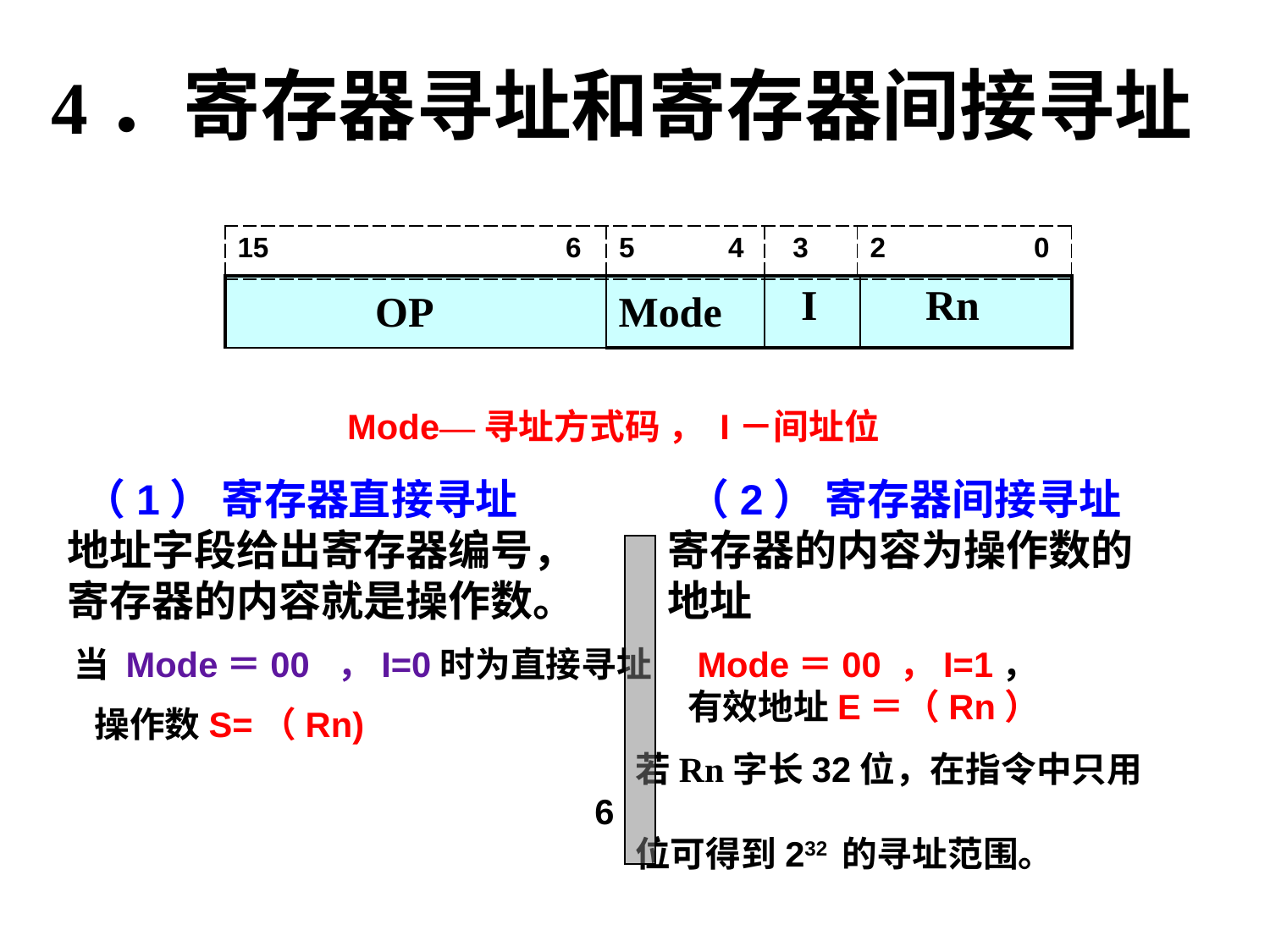

4．寄存器寻址和寄存器间接寻址

| 15 6 | 5 4 | 3 | 2 0 |
| --- | --- | --- | --- |
| OP | Mode | I | Rn |
| --- | --- | --- | --- |

Mode—寻址方式码 ， I－间址位
 （1） 寄存器直接寻址
地址字段给出寄存器编号，寄存器的内容就是操作数。
 （2） 寄存器间接寻址
寄存器的内容为操作数的地址
|  |
| --- |
 当 Mode＝00  ，I=0时为直接寻址
 Mode＝00 ，I=1，
有效地址E＝（Rn）
  操作数S=（Rn)

    若Rn字长32位，在指令中只用6
    位可得到232 的寻址范围。